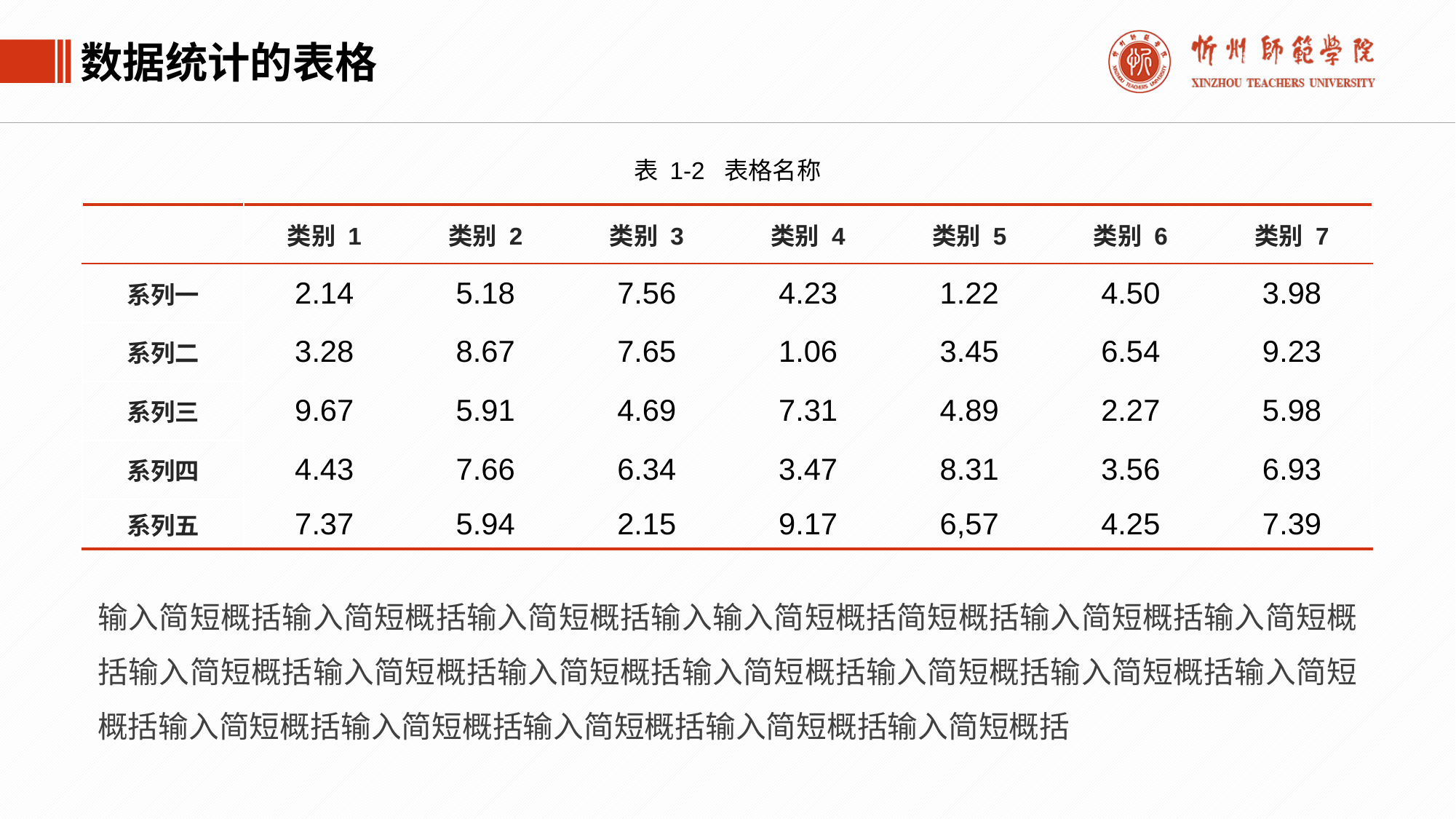

数据统计的表格
表 1-2  表格名称
|  | 类别 1 | 类别 2 | 类别 3 | 类别 4 | 类别 5 | 类别 6 | 类别 7 |
| --- | --- | --- | --- | --- | --- | --- | --- |
| 系列一 | 2.14 | 5.18 | 7.56 | 4.23 | 1.22 | 4.50 | 3.98 |
| 系列二 | 3.28 | 8.67 | 7.65 | 1.06 | 3.45 | 6.54 | 9.23 |
| 系列三 | 9.67 | 5.91 | 4.69 | 7.31 | 4.89 | 2.27 | 5.98 |
| 系列四 | 4.43 | 7.66 | 6.34 | 3.47 | 8.31 | 3.56 | 6.93 |
| 系列五 | 7.37 | 5.94 | 2.15 | 9.17 | 6,57 | 4.25 | 7.39 |
输入简短概括输入简短概括输入简短概括输入输入简短概括简短概括输入简短概括输入简短概括输入简短概括输入简短概括输入简短概括输入简短概括输入简短概括输入简短概括输入简短概括输入简短概括输入简短概括输入简短概括输入简短概括输入简短概括